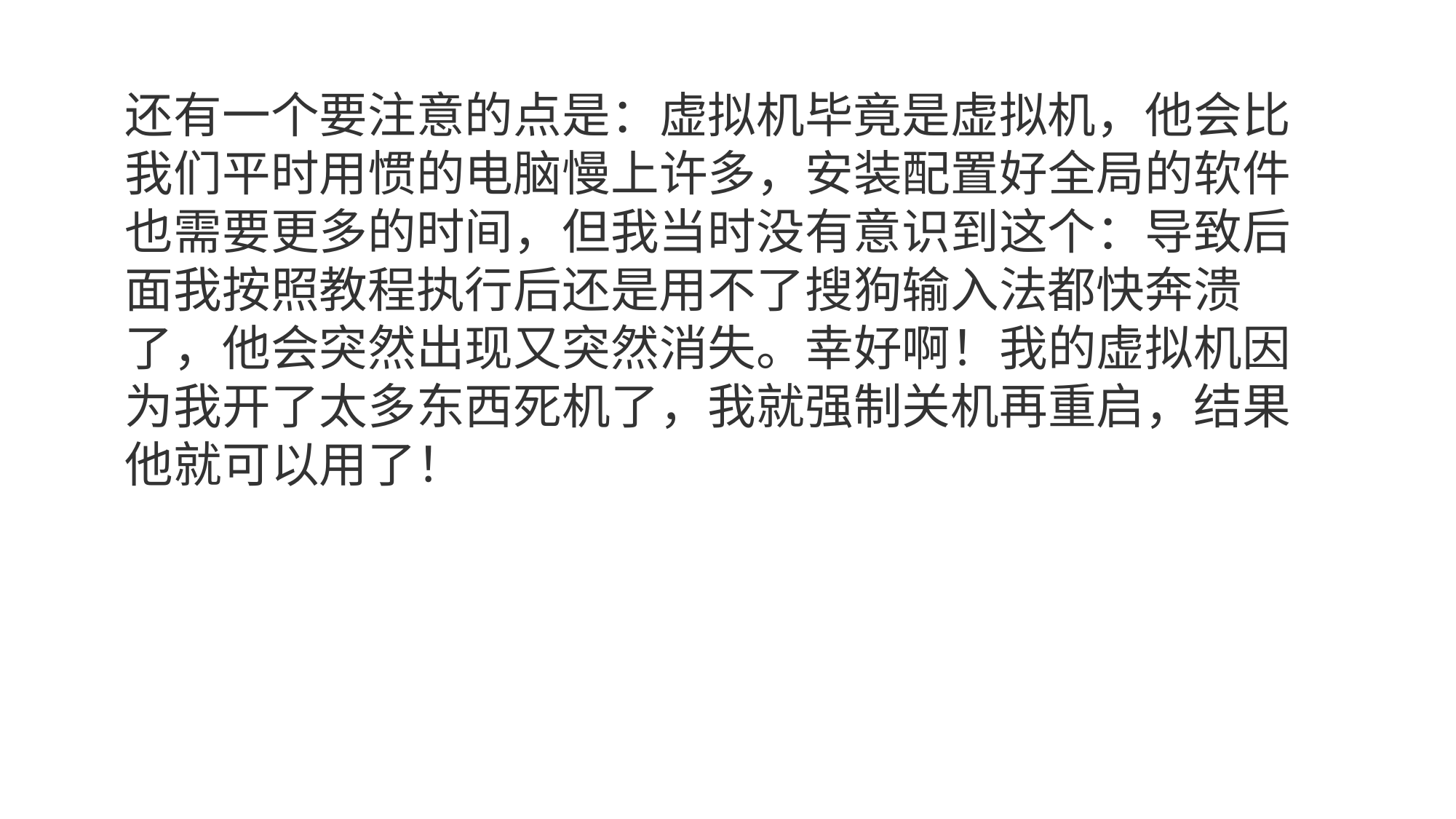

还有一个要注意的点是：虚拟机毕竟是虚拟机，他会比我们平时用惯的电脑慢上许多，安装配置好全局的软件也需要更多的时间，但我当时没有意识到这个：导致后面我按照教程执行后还是用不了搜狗输入法都快奔溃了，他会突然出现又突然消失。幸好啊！我的虚拟机因为我开了太多东西死机了，我就强制关机再重启，结果他就可以用了！